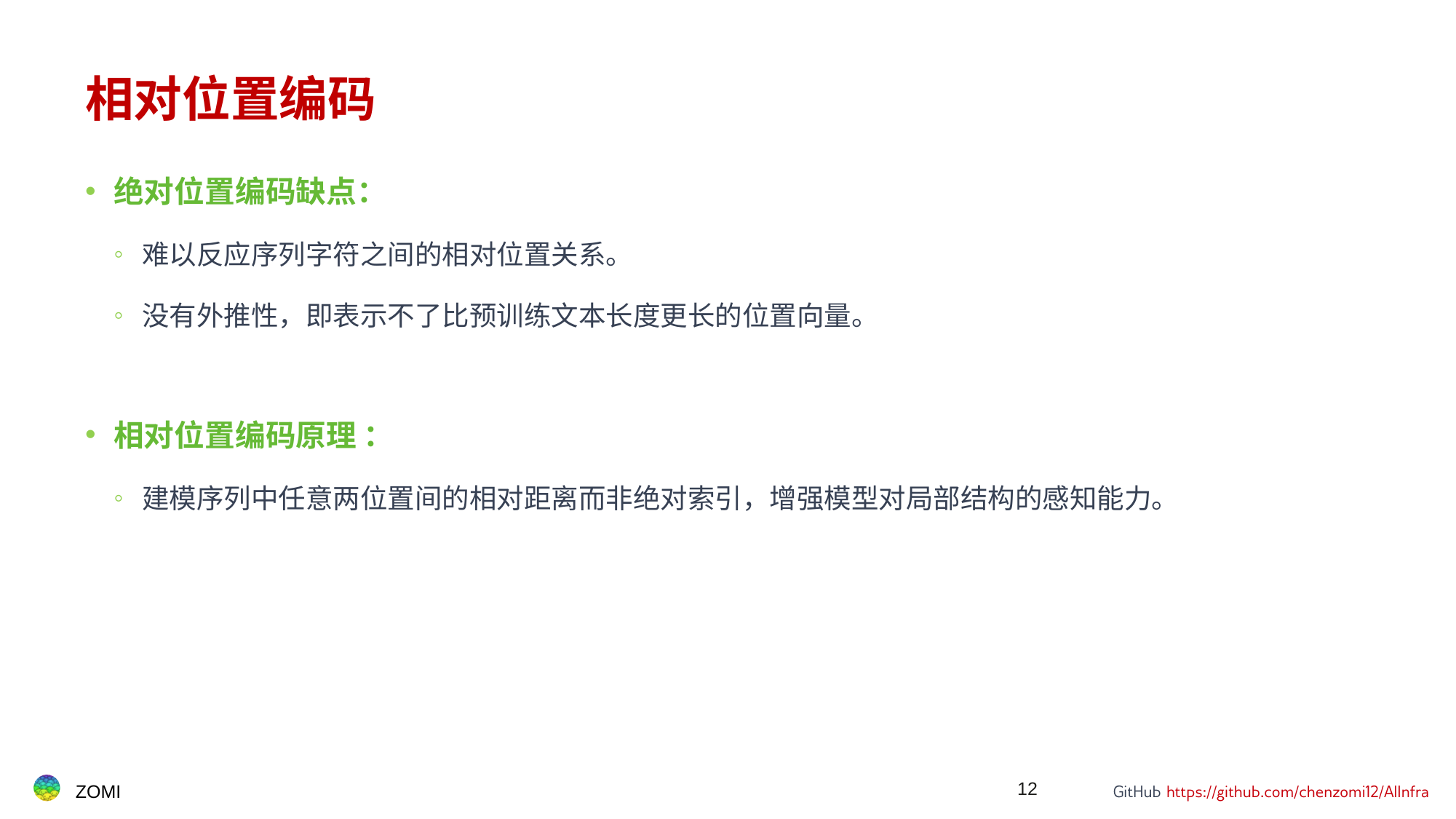

# 相对位置编码
绝对位置编码缺点：
难以反应序列字符之间的相对位置关系。
没有外推性，即表示不了比预训练文本长度更长的位置向量。

相对位置编码原理 ：
建模序列中任意两位置间的相对距离而非绝对索引，增强模型对局部结构的感知能力。